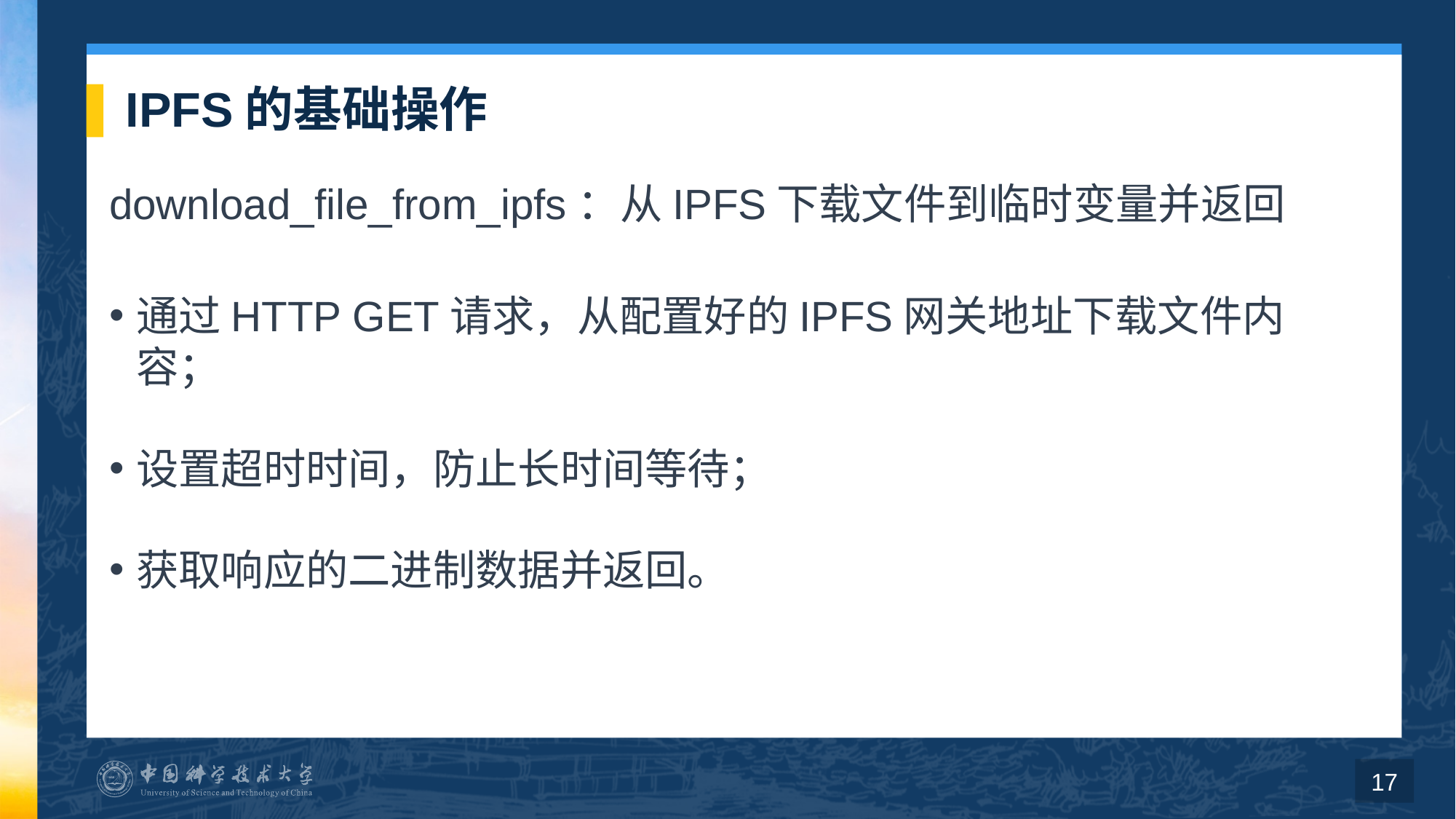

# IPFS的基础操作
download_file_from_ipfs：从IPFS下载文件到临时变量并返回

通过HTTP GET请求，从配置好的IPFS网关地址下载文件内容；

设置超时时间，防止长时间等待；

获取响应的二进制数据并返回。

17